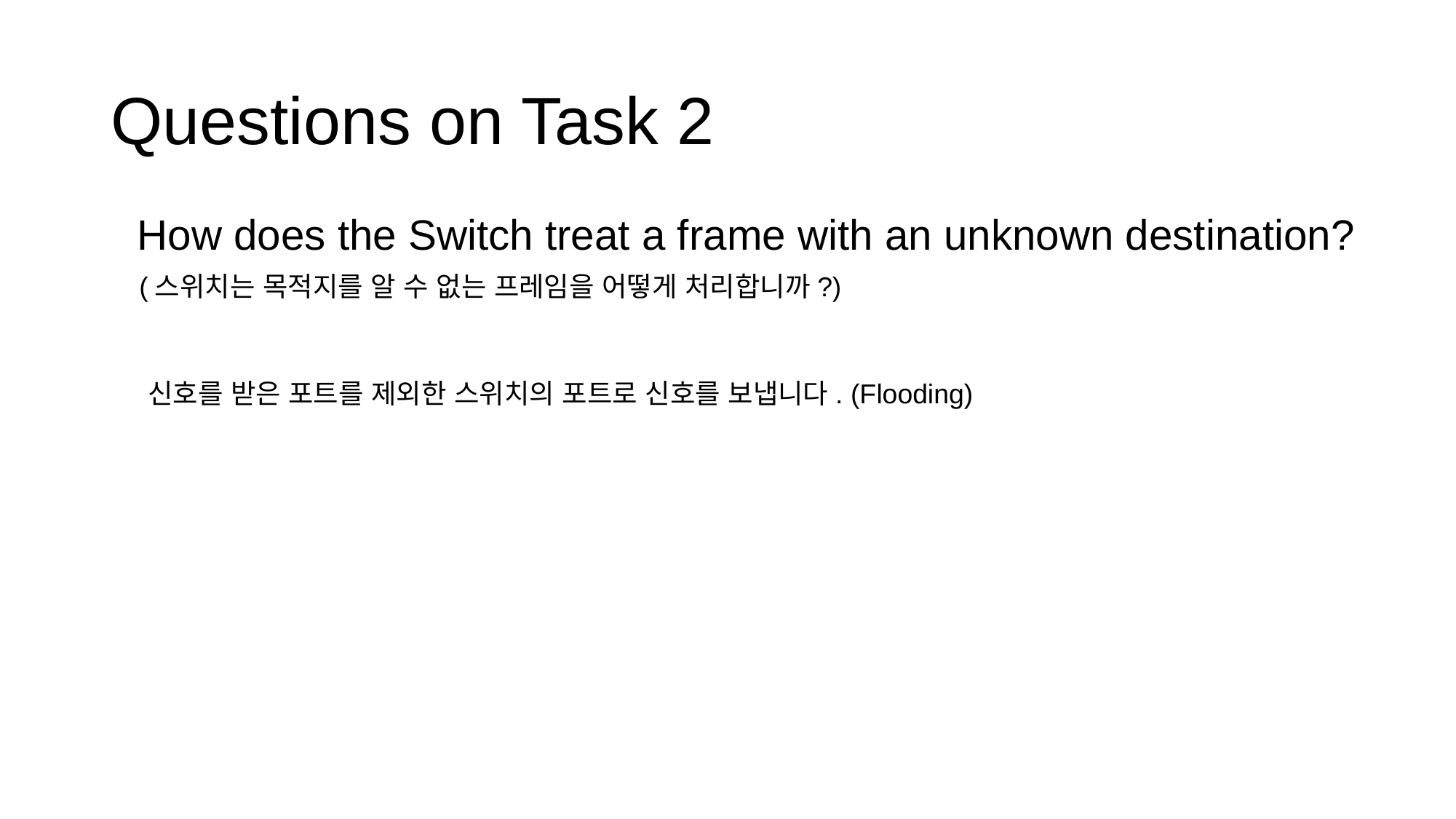

# Questions on Task 2
How does the Switch treat a frame with an unknown destination?
(스위치는 목적지를 알 수 없는 프레임을 어떻게 처리합니까?)
신호를 받은 포트를 제외한 스위치의 포트로 신호를 보냅니다. (Flooding)